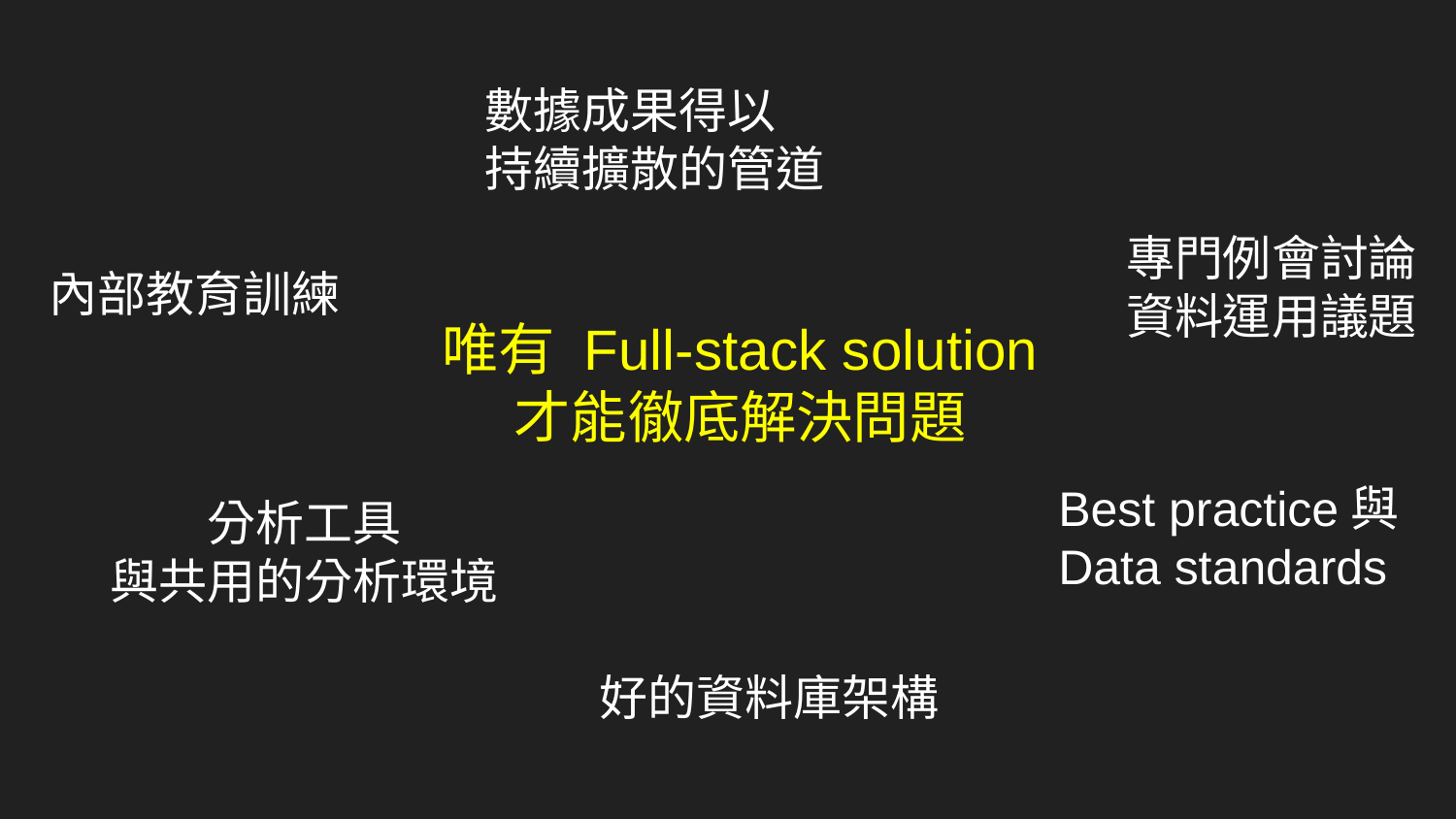

數據成果得以
持續擴散的管道
專門例會討論
資料運用議題
內部教育訓練
# 唯有 Full-stack solution 才能徹底解決問題
Best practice與
Data standards
分析工具
與共用的分析環境

好的資料庫架構